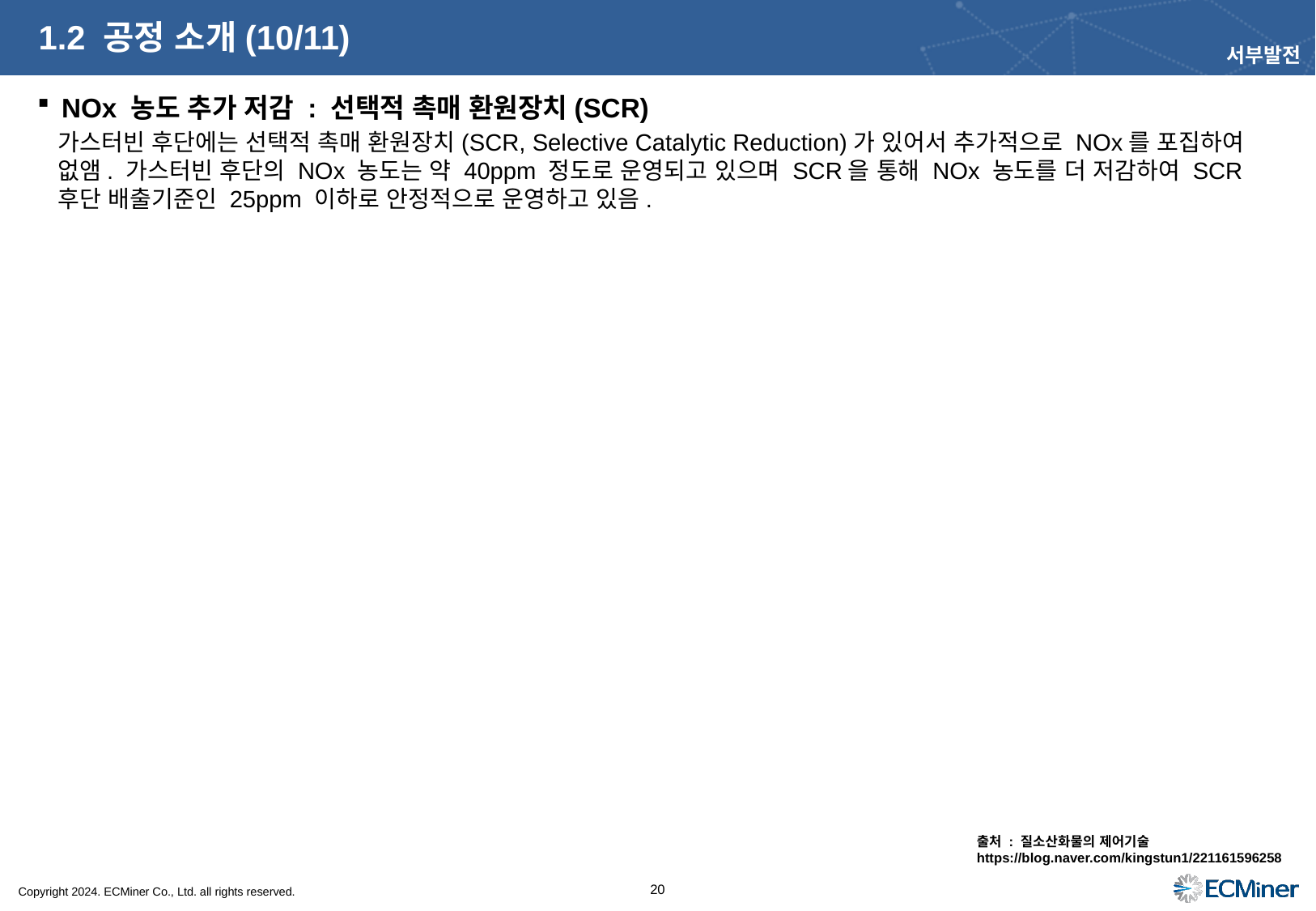

# 1.2 공정 소개(10/11)
서부발전
NOx 농도 추가 저감 : 선택적 촉매 환원장치(SCR)
가스터빈 후단에는 선택적 촉매 환원장치(SCR, Selective Catalytic Reduction)가 있어서 추가적으로 NOx를 포집하여 없앰. 가스터빈 후단의 NOx 농도는 약 40ppm 정도로 운영되고 있으며 SCR을 통해 NOx 농도를 더 저감하여 SCR 후단 배출기준인 25ppm 이하로 안정적으로 운영하고 있음.
출처 : 질소산화물의 제어기술
https://blog.naver.com/kingstun1/221161596258